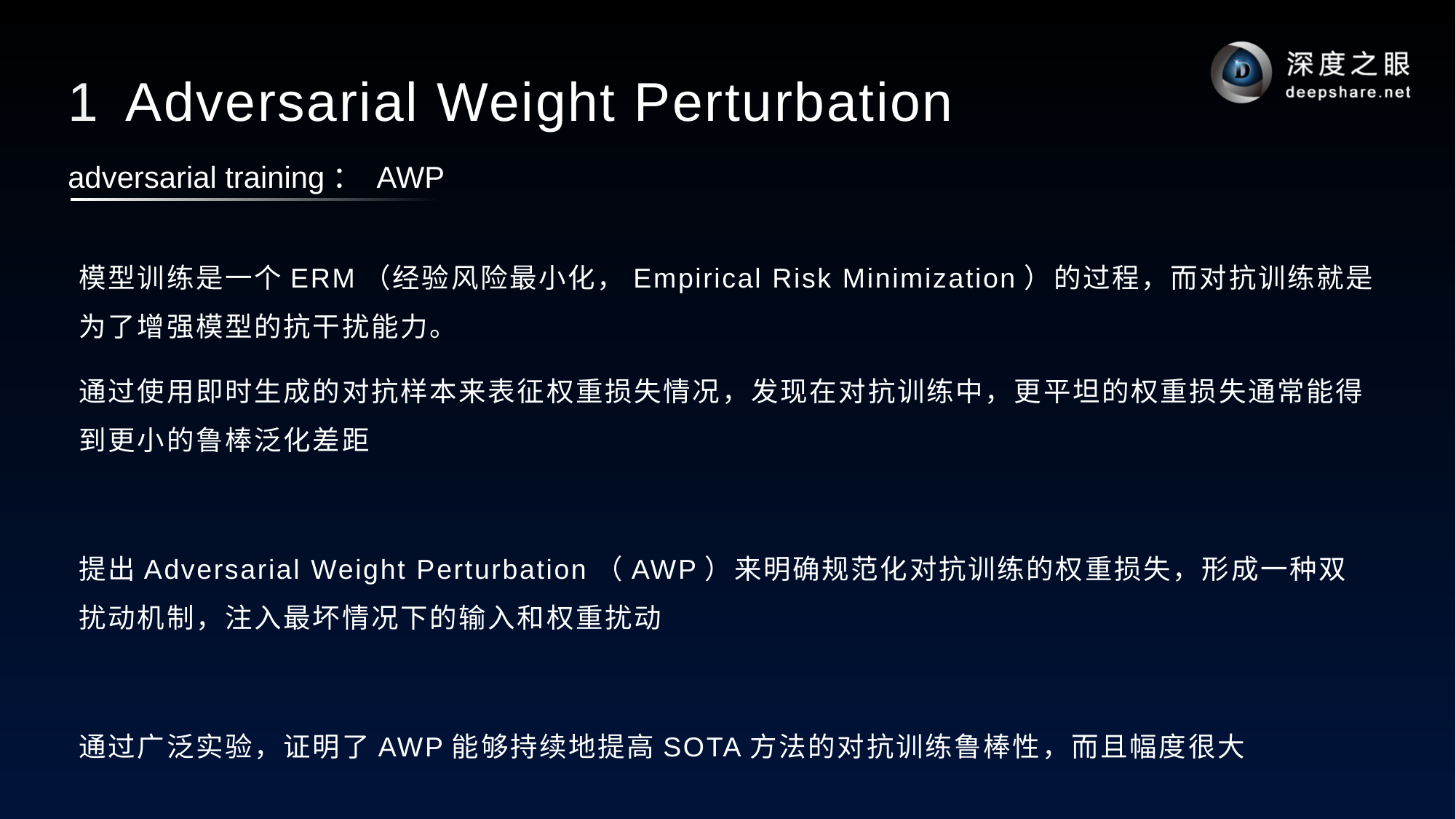

# 1 Adversarial Weight Perturbation
adversarial training： AWP
模型训练是一个ERM（经验风险最小化，Empirical Risk Minimization）的过程，而对抗训练就是为了增强模型的抗干扰能力。
通过使用即时生成的对抗样本来表征权重损失情况，发现在对抗训练中，更平坦的权重损失通常能得到更小的鲁棒泛化差距

提出Adversarial Weight Perturbation（AWP）来明确规范化对抗训练的权重损失，形成一种双扰动机制，注入最坏情况下的输入和权重扰动

通过广泛实验，证明了AWP能够持续地提高SOTA方法的对抗训练鲁棒性，而且幅度很大